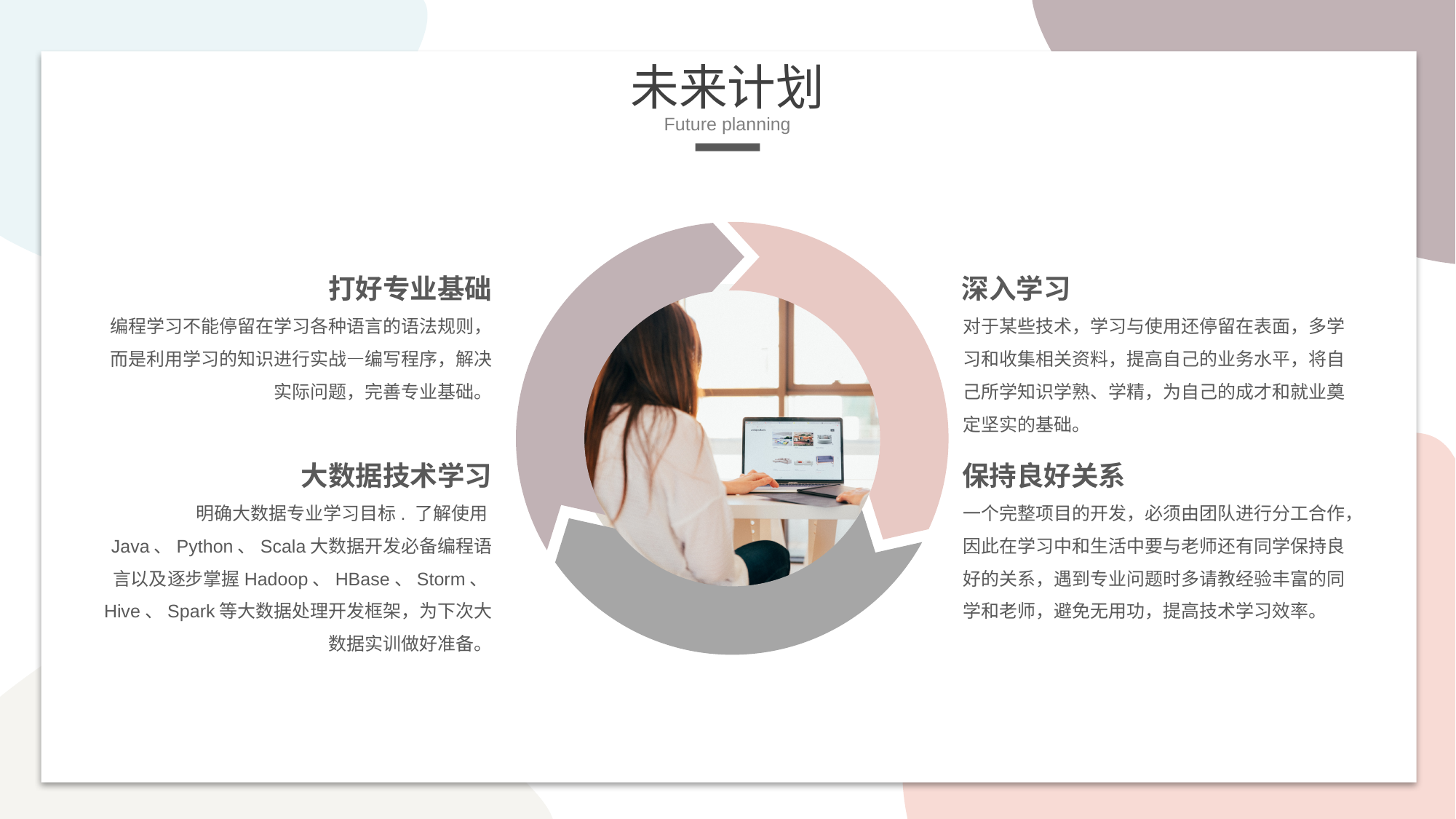

未来计划
Future planning

打好专业基础
深入学习

编程学习不能停留在学习各种语言的语法规则，而是利用学习的知识进行实战—编写程序，解决实际问题，完善专业基础。
对于某些技术，学习与使用还停留在表面，多学习和收集相关资料，提高自己的业务水平，将自己所学知识学熟、学精，为自己的成才和就业奠定坚实的基础。

大数据技术学习
保持良好关系
明确大数据专业学习目标. 了解使用Java、Python、Scala大数据开发必备编程语言以及逐步掌握Hadoop、HBase、Storm、Hive、Spark等大数据处理开发框架，为下次大数据实训做好准备。
一个完整项目的开发，必须由团队进行分工合作，因此在学习中和生活中要与老师还有同学保持良好的关系，遇到专业问题时多请教经验丰富的同学和老师，避免无用功，提高技术学习效率。